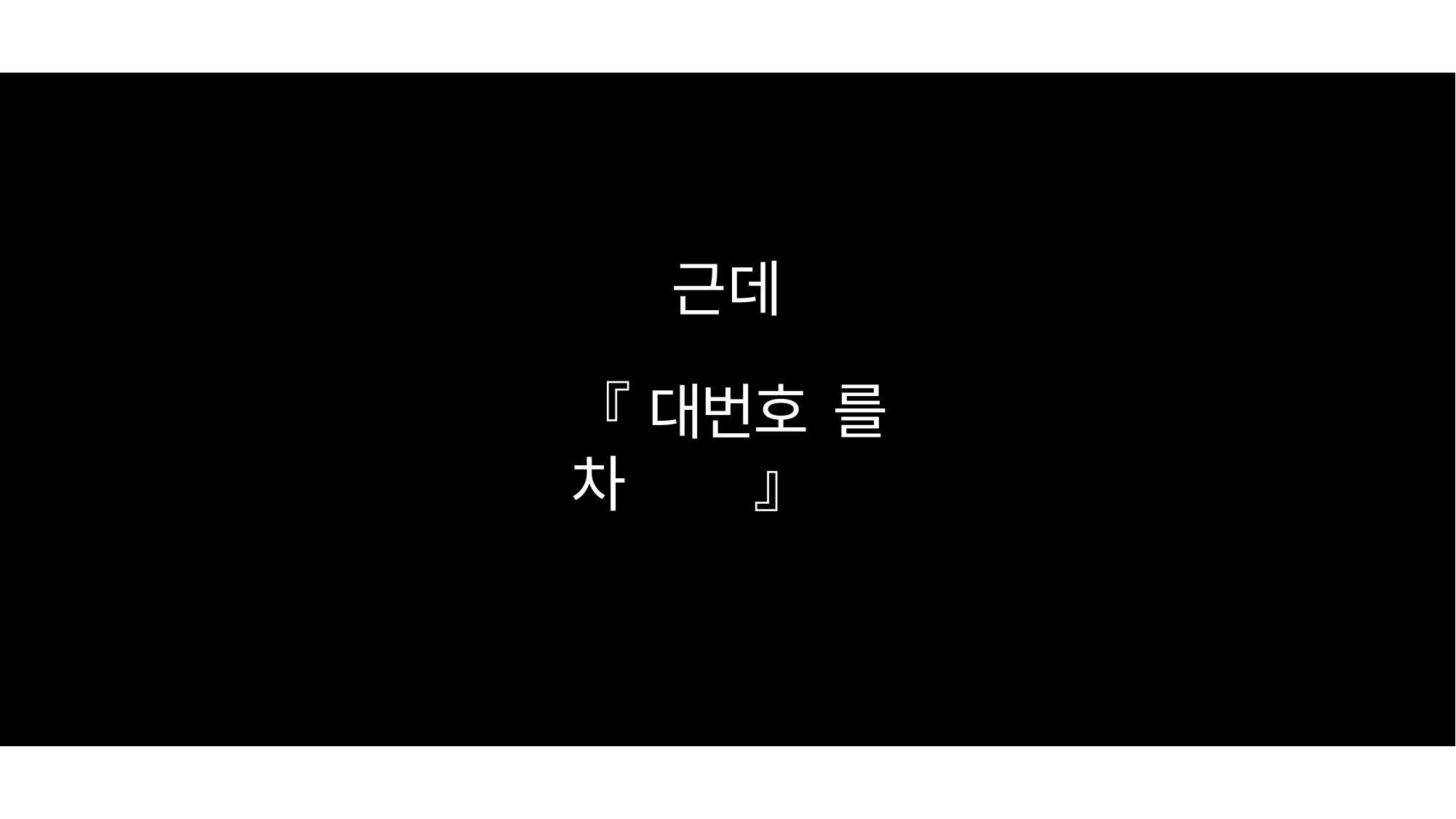

근데
SNS
『차
를
호』
번
대